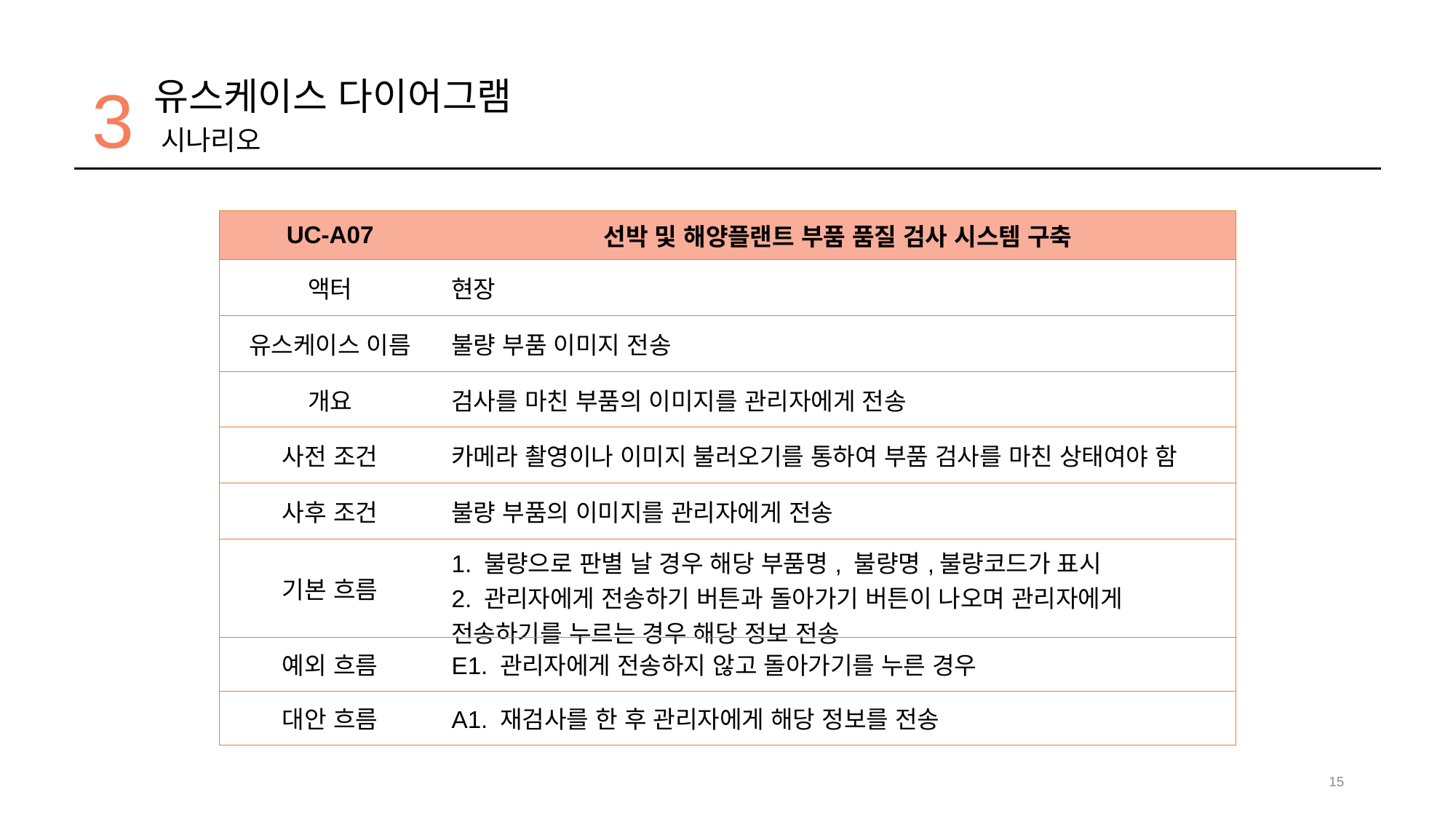

3
유스케이스 다이어그램
시나리오
| UC-A07 | 선박 및 해양플랜트 부품 품질 검사 시스템 구축 |
| --- | --- |
| 액터 | 현장 |
| 유스케이스 이름 | 불량 부품 이미지 전송 |
| 개요 | 검사를 마친 부품의 이미지를 관리자에게 전송 |
| 사전 조건 | 카메라 촬영이나 이미지 불러오기를 통하여 부품 검사를 마친 상태여야 함 |
| 사후 조건 | 불량 부품의 이미지를 관리자에게 전송 |
| 기본 흐름 | 1. 불량으로 판별 날 경우 해당 부품명, 불량명,불량코드가 표시 2. 관리자에게 전송하기 버튼과 돌아가기 버튼이 나오며 관리자에게 전송하기를 누르는 경우 해당 정보 전송 |
| 예외 흐름 | E1. 관리자에게 전송하지 않고 돌아가기를 누른 경우 |
| 대안 흐름 | A1. 재검사를 한 후 관리자에게 해당 정보를 전송 |
15